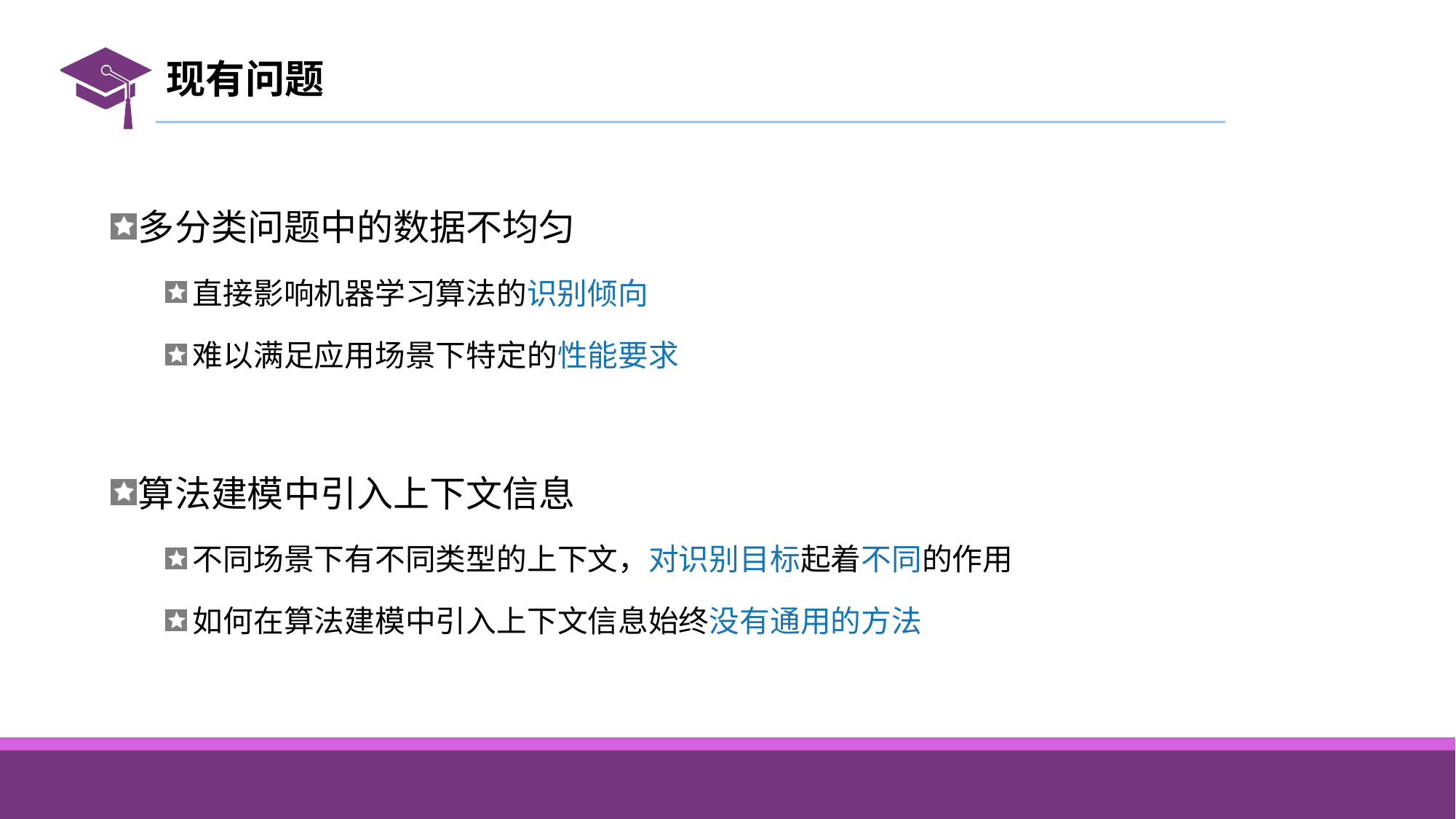

# 现有问题

多分类问题中的数据不均匀
直接影响机器学习算法的识别倾向
难以满足应用场景下特定的性能要求

算法建模中引入上下文信息
不同场景下有不同类型的上下文，对识别目标起着不同的作用
如何在算法建模中引入上下文信息始终没有通用的方法